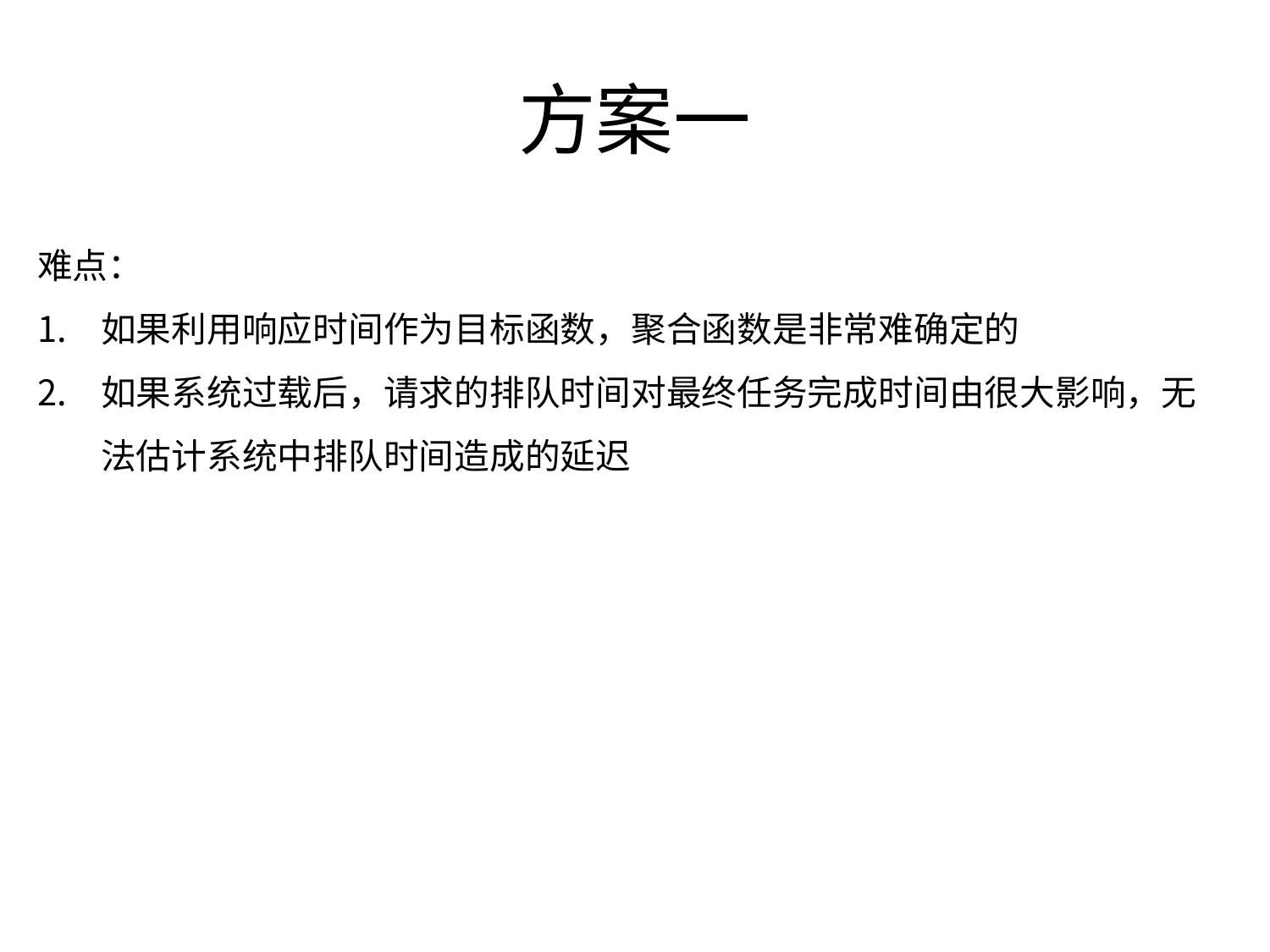

# 方案一
难点：
如果利用响应时间作为目标函数，聚合函数是非常难确定的
如果系统过载后，请求的排队时间对最终任务完成时间由很大影响，无法估计系统中排队时间造成的延迟